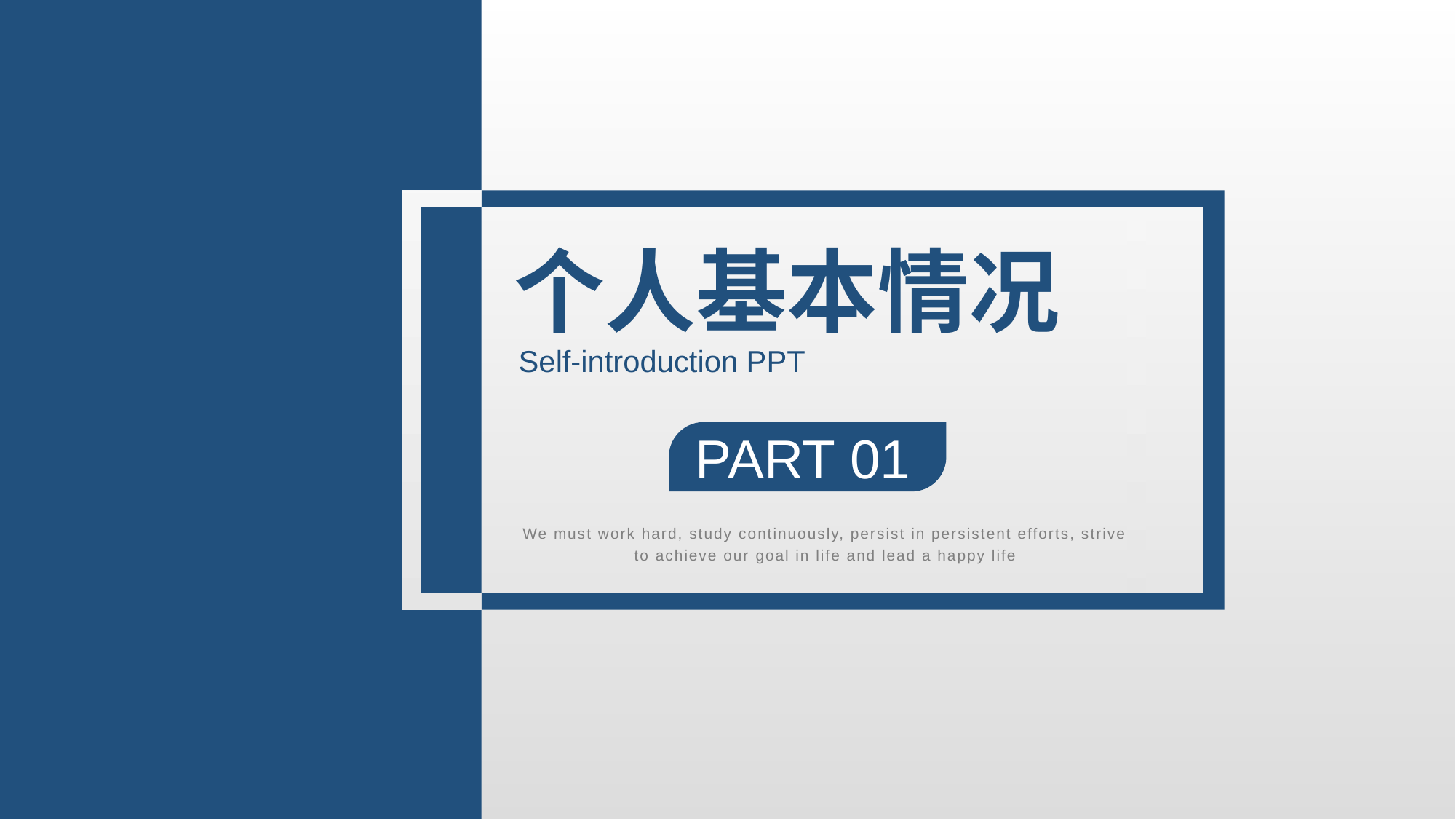

个人基本情况
Self-introduction PPT
PART 01

We must work hard, study continuously, persist in persistent efforts, strive to achieve our goal in life and lead a happy life